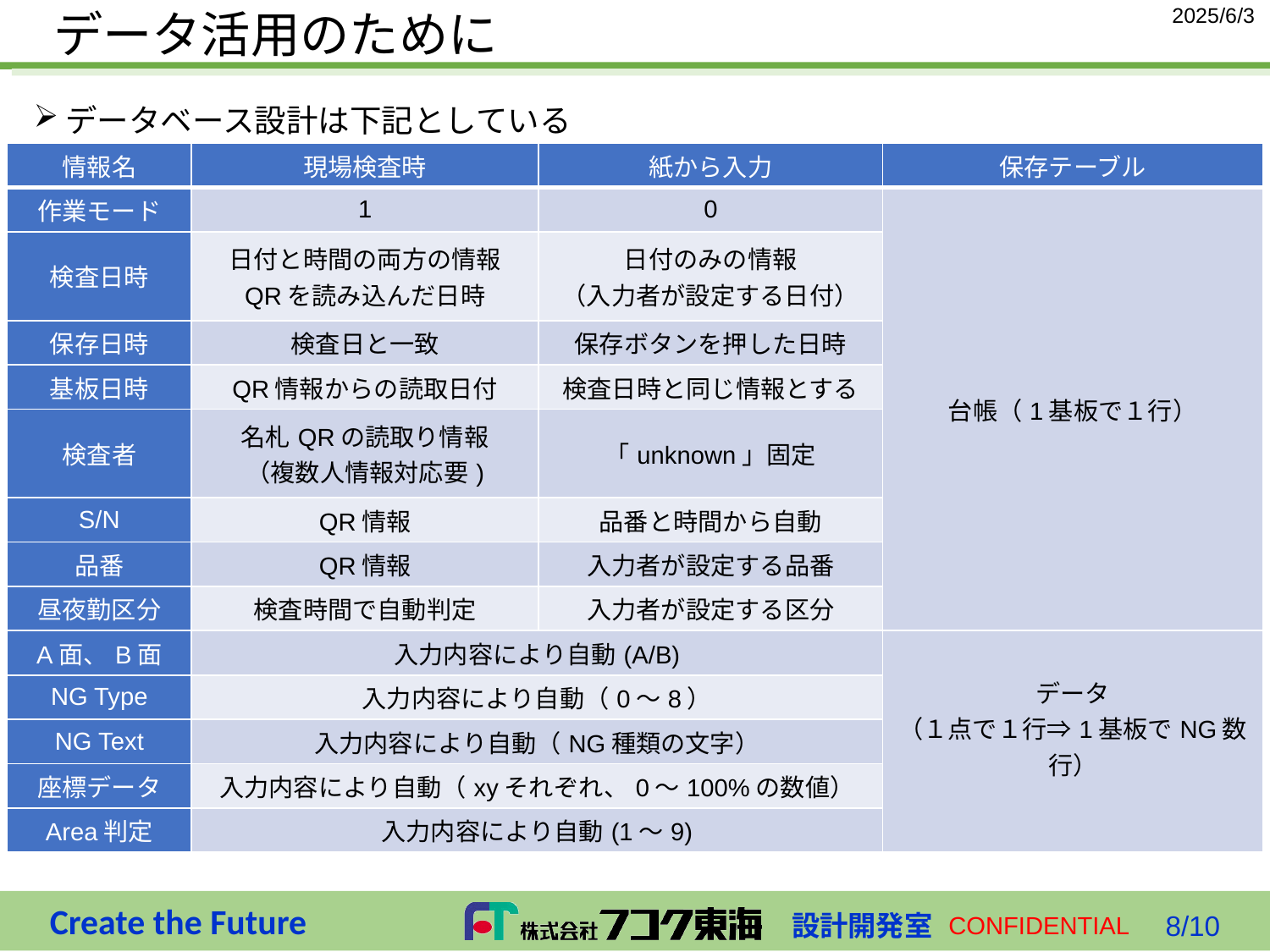

2025/6/3
# データ活用のために
データベース設計は下記としている

| 情報名 | 現場検査時 | 紙から入力 | 保存テーブル |
| --- | --- | --- | --- |
| 作業モード | 1 | 0 | 台帳（1基板で１行） |
| 検査日時 | 日付と時間の両方の情報 QRを読み込んだ日時 | 日付のみの情報 （入力者が設定する日付） |  |
| 保存日時 | 検査日と一致 | 保存ボタンを押した日時 |  |
| 基板日時 | QR情報からの読取日付 | 検査日時と同じ情報とする |  |
| 検査者 | 名札QRの読取り情報 （複数人情報対応要) | 「unknown」固定 |  |
| S/N | QR情報 | 品番と時間から自動 |  |
| 品番 | QR情報 | 入力者が設定する品番 |  |
| 昼夜勤区分 | 検査時間で自動判定 | 入力者が設定する区分 |  |
| A面、B面 | 入力内容により自動(A/B) |  | データ （１点で１行⇒1基板でNG数行） |
| NG Type | 入力内容により自動（0～8） |  |  |
| NG Text | 入力内容により自動（NG種類の文字） |  |  |
| 座標データ | 入力内容により自動（xyそれぞれ、0～100%の数値） |  |  |
| Area判定 | 入力内容により自動(1～9) |  |  |

8
/10